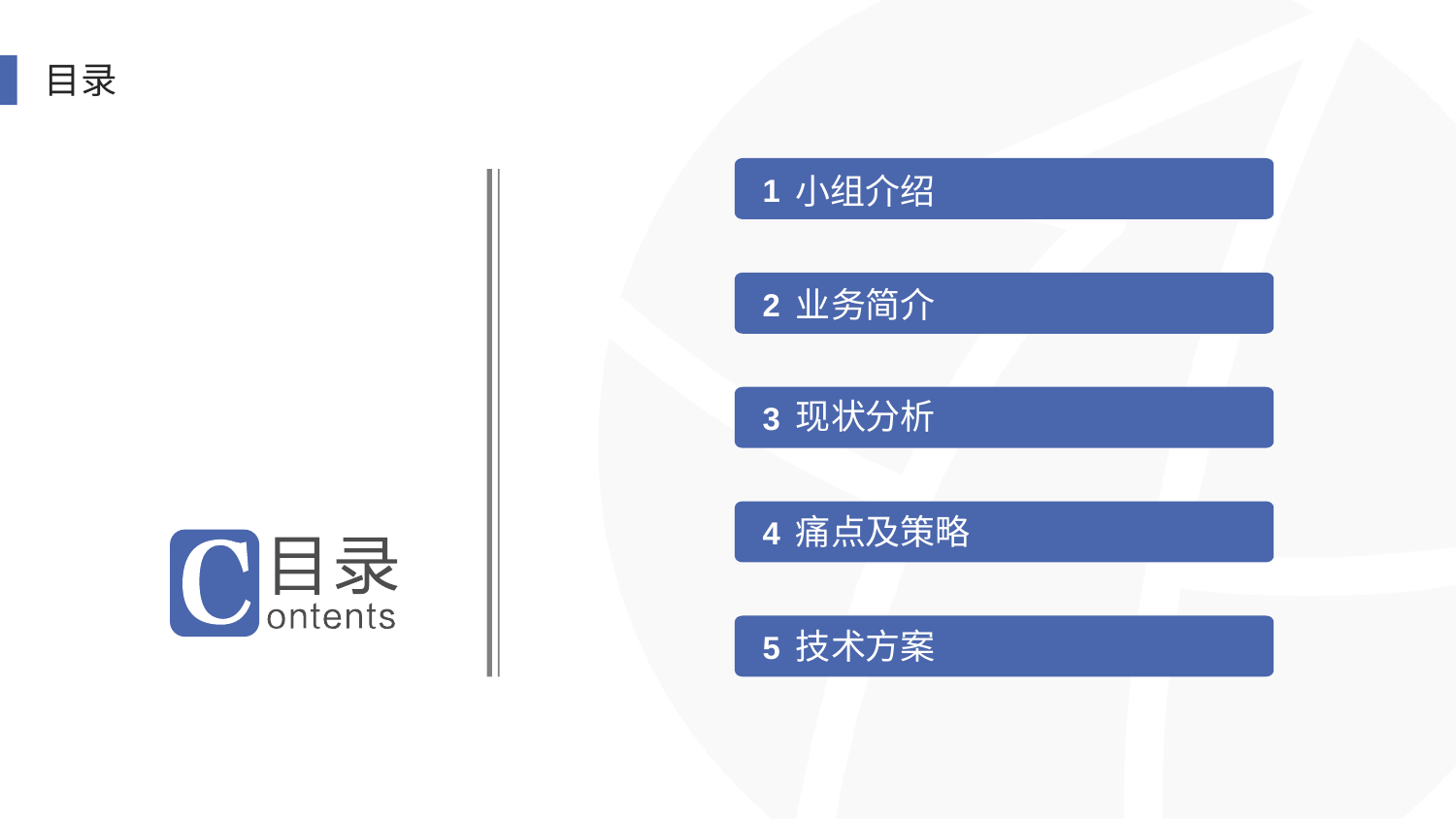

目录

1

小组介绍

2

业务简介

现状分析
3

4

痛点及策略

技术方案
5